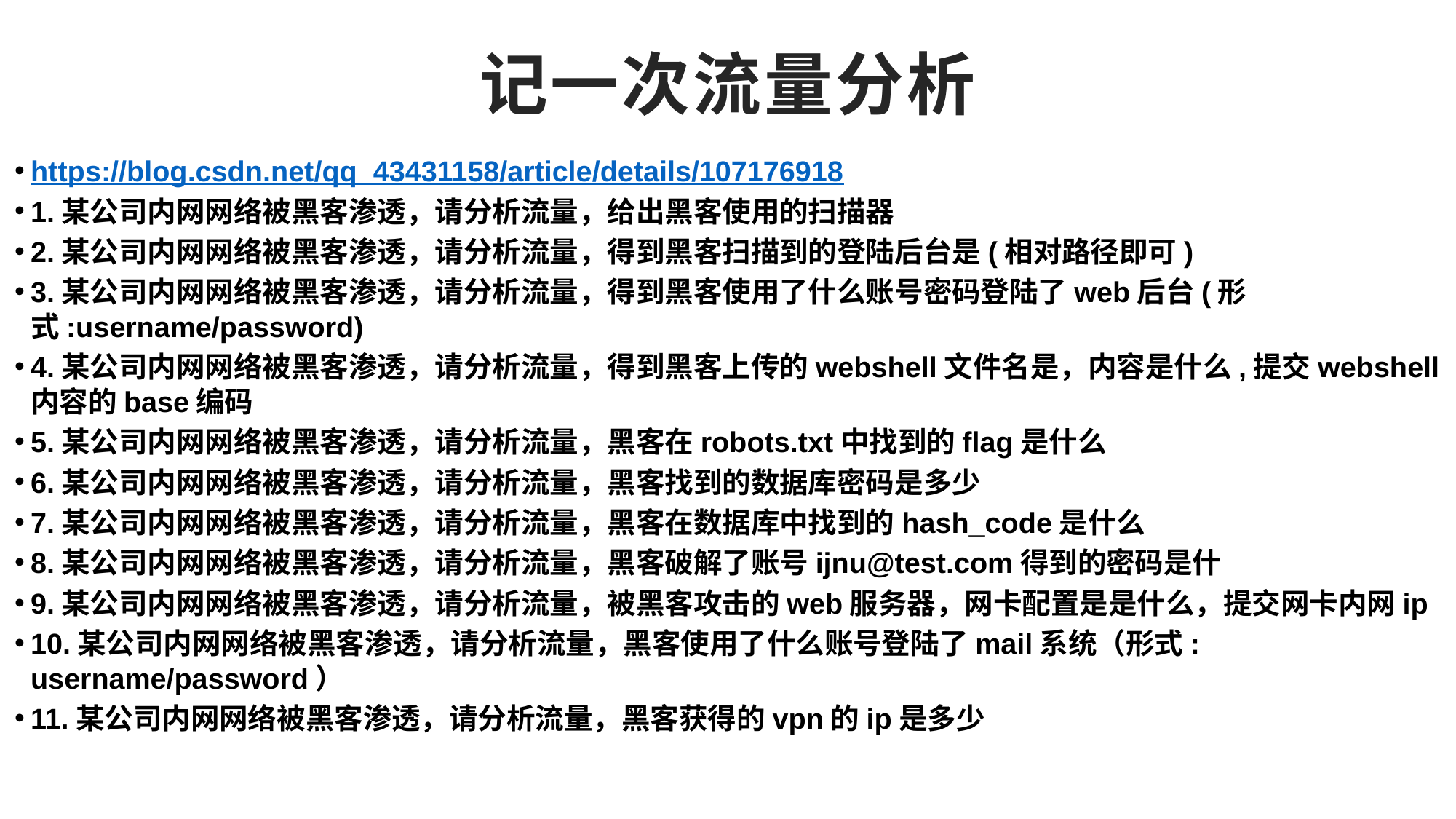

# 记一次流量分析
https://blog.csdn.net/qq_43431158/article/details/107176918
1.某公司内网网络被黑客渗透，请分析流量，给出黑客使用的扫描器
2.某公司内网网络被黑客渗透，请分析流量，得到黑客扫描到的登陆后台是(相对路径即可)
3.某公司内网网络被黑客渗透，请分析流量，得到黑客使用了什么账号密码登陆了web后台(形式:username/password)
4.某公司内网网络被黑客渗透，请分析流量，得到黑客上传的webshell文件名是，内容是什么,提交webshell内容的base编码
5.某公司内网网络被黑客渗透，请分析流量，黑客在robots.txt中找到的flag是什么
6.某公司内网网络被黑客渗透，请分析流量，黑客找到的数据库密码是多少
7.某公司内网网络被黑客渗透，请分析流量，黑客在数据库中找到的hash_code是什么
8.某公司内网网络被黑客渗透，请分析流量，黑客破解了账号ijnu@test.com得到的密码是什
9.某公司内网网络被黑客渗透，请分析流量，被黑客攻击的web服务器，网卡配置是是什么，提交网卡内网ip
10.某公司内网网络被黑客渗透，请分析流量，黑客使用了什么账号登陆了mail系统（形式: username/password）
11.某公司内网网络被黑客渗透，请分析流量，黑客获得的vpn的ip是多少